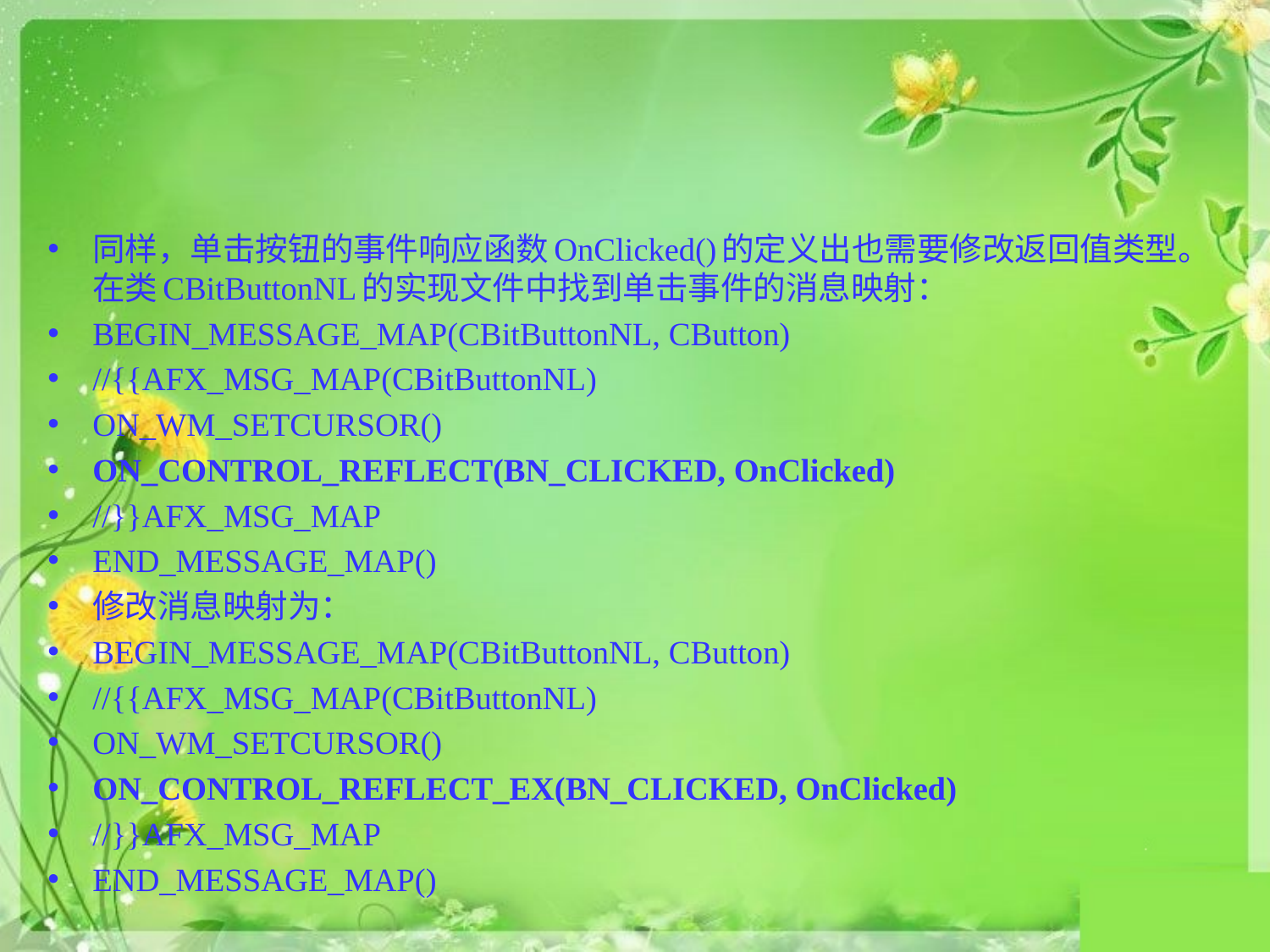

#
同样，单击按钮的事件响应函数OnClicked()的定义出也需要修改返回值类型。在类CBitButtonNL的实现文件中找到单击事件的消息映射：
BEGIN_MESSAGE_MAP(CBitButtonNL, CButton)
//{{AFX_MSG_MAP(CBitButtonNL)
ON_WM_SETCURSOR()
ON_CONTROL_REFLECT(BN_CLICKED, OnClicked)
//}}AFX_MSG_MAP
END_MESSAGE_MAP()
修改消息映射为：
BEGIN_MESSAGE_MAP(CBitButtonNL, CButton)
//{{AFX_MSG_MAP(CBitButtonNL)
ON_WM_SETCURSOR()
ON_CONTROL_REFLECT_EX(BN_CLICKED, OnClicked)
//}}AFX_MSG_MAP
END_MESSAGE_MAP()